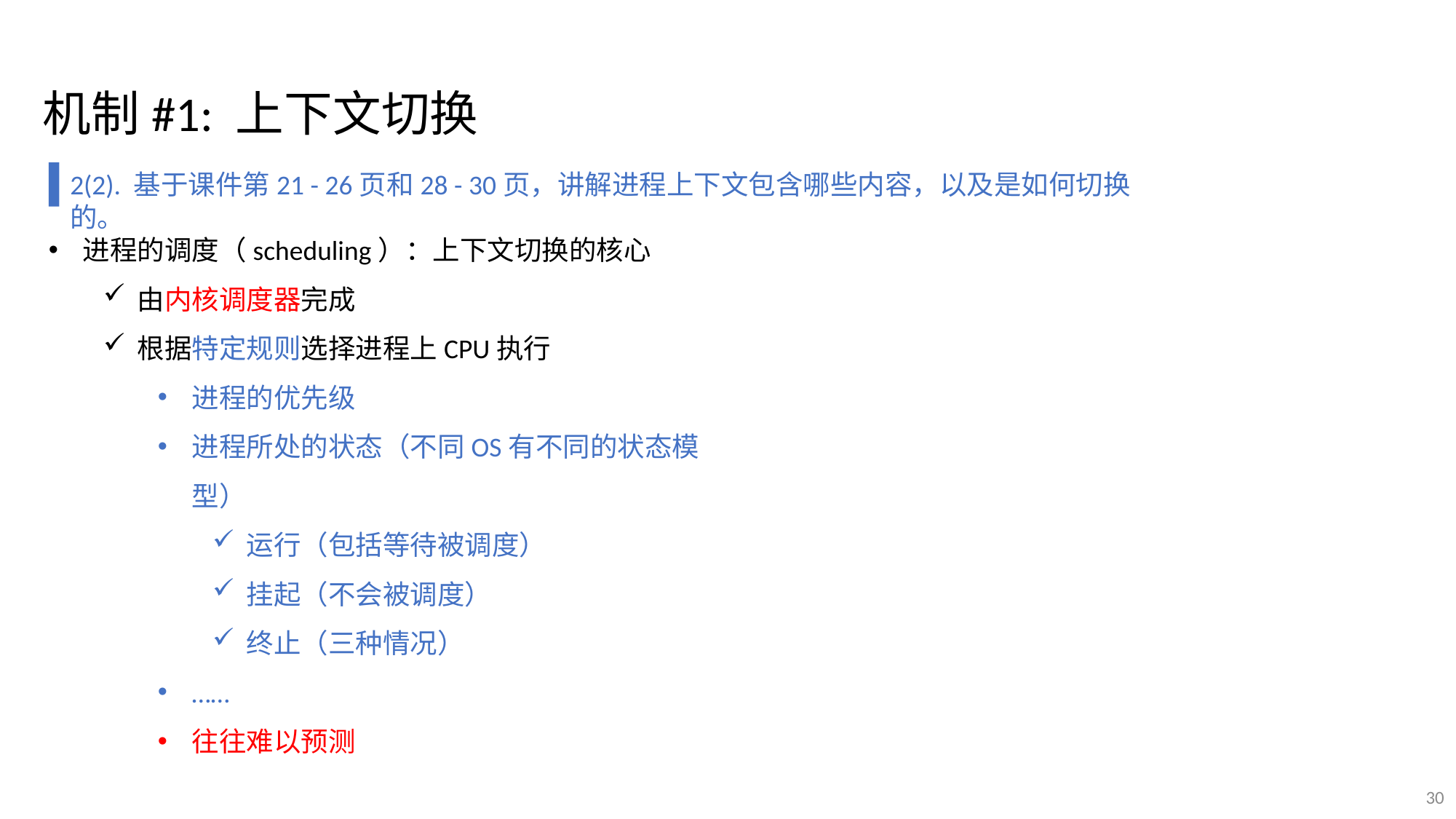

机制#1: 上下文切换

2(2). 基于课件第21 - 26页和28 - 30页，讲解进程上下文包含哪些内容，以及是如何切换的。
进程的调度（scheduling）：上下文切换的核心
由内核调度器完成
根据特定规则选择进程上CPU执行
进程的优先级
进程所处的状态（不同OS有不同的状态模型）
运行（包括等待被调度）
挂起（不会被调度）
终止（三种情况）
……
往往难以预测
30